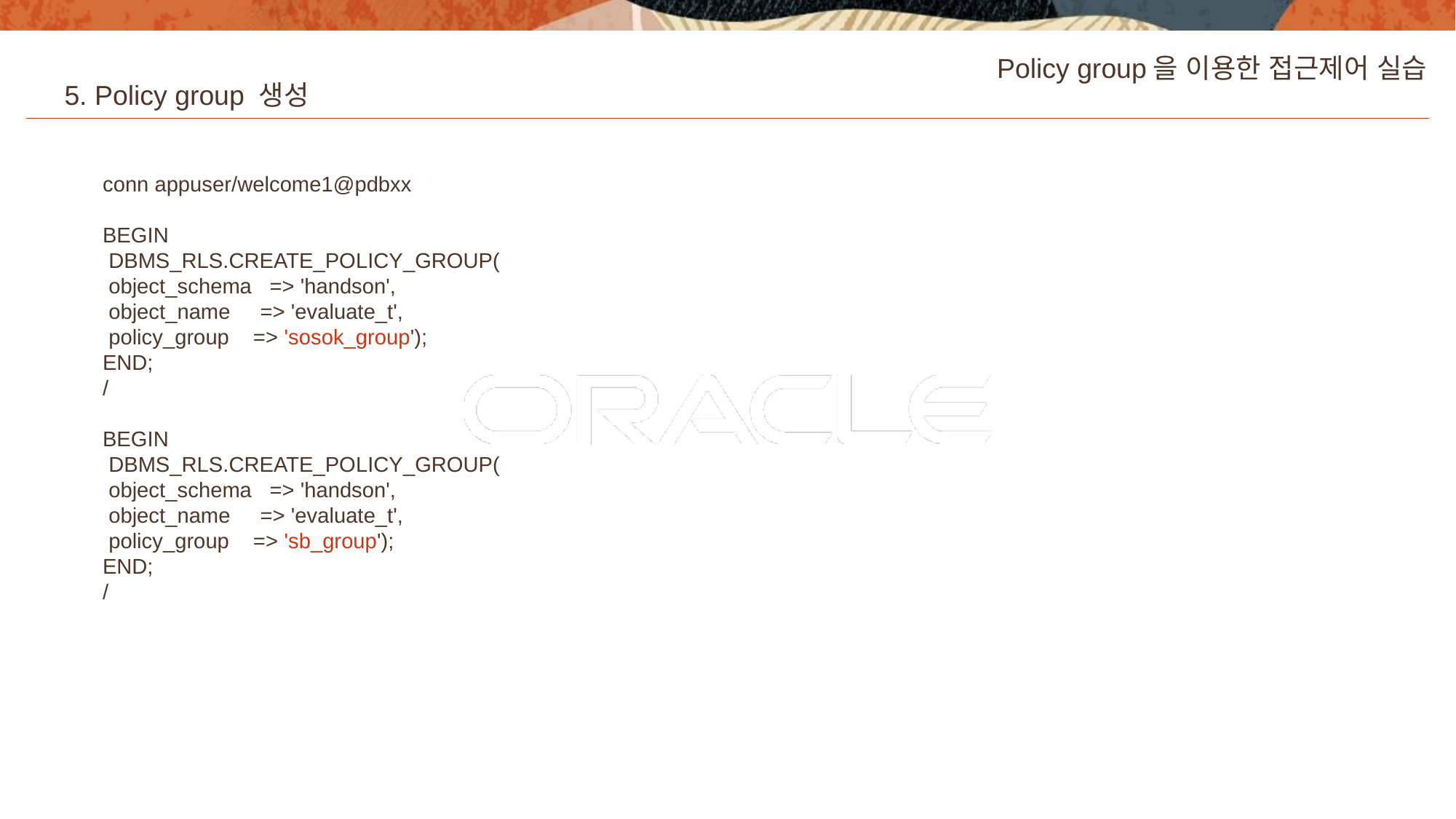

Policy group을 이용한 접근제어 실습
5. Policy group 생성
conn appuser/welcome1@pdbxx

BEGIN
 DBMS_RLS.CREATE_POLICY_GROUP(
 object_schema   => 'handson',
 object_name     => 'evaluate_t',
 policy_group    => 'sosok_group');
END;
/

BEGIN
 DBMS_RLS.CREATE_POLICY_GROUP(
 object_schema   => 'handson',
 object_name     => 'evaluate_t',
 policy_group    => 'sb_group');
END;
/
43
Copyright © 2020, Oracle and/or its affiliates. All rights reserved.